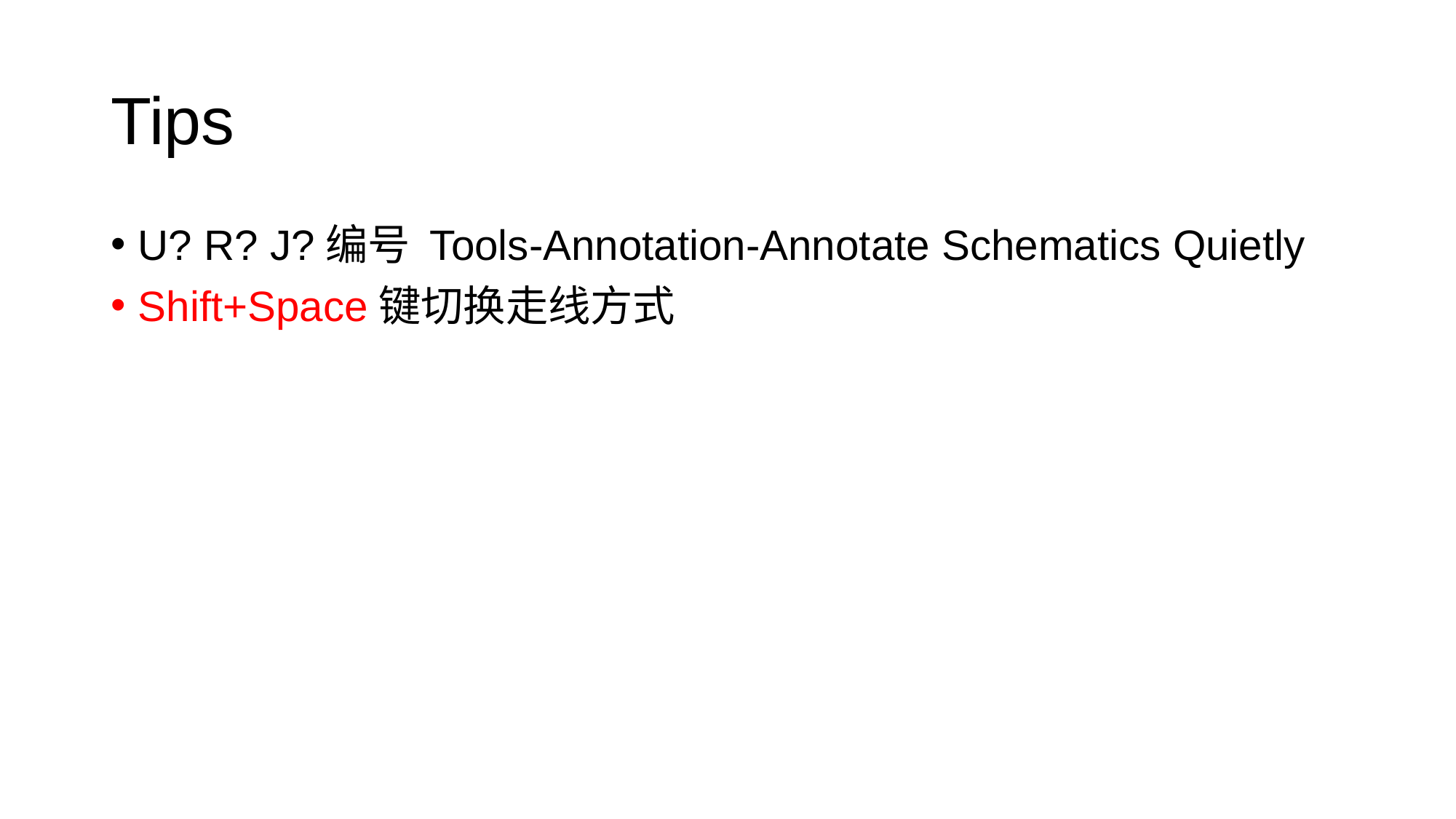

# Tips
U? R? J?编号 Tools-Annotation-Annotate Schematics Quietly
Shift+Space键切换走线方式